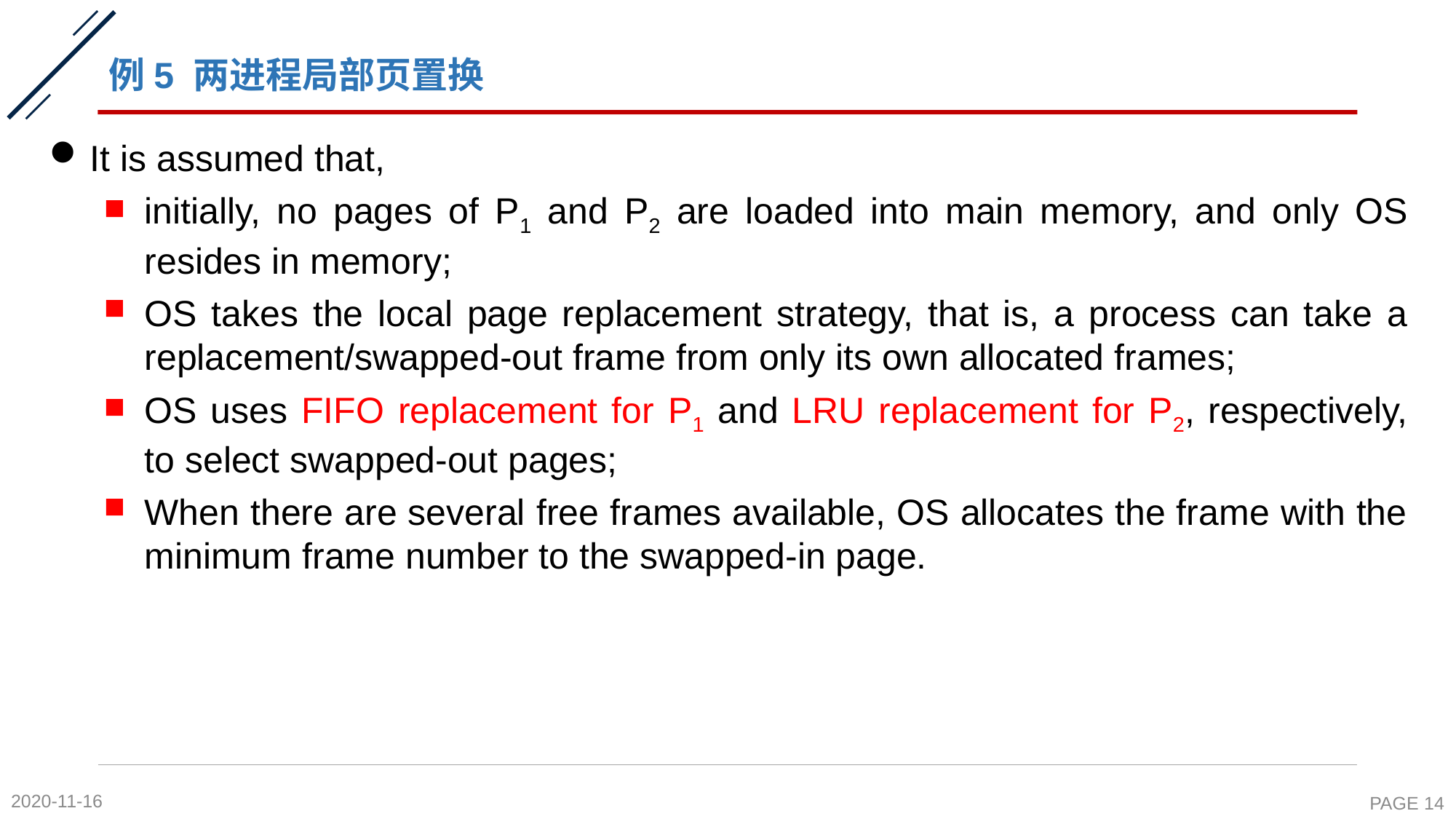

# 例5 两进程局部页置换
It is assumed that,
initially, no pages of P1 and P2 are loaded into main memory, and only OS resides in memory;
OS takes the local page replacement strategy, that is, a process can take a replacement/swapped-out frame from only its own allocated frames;
OS uses FIFO replacement for P1 and LRU replacement for P2, respectively, to select swapped-out pages;
When there are several free frames available, OS allocates the frame with the minimum frame number to the swapped-in page.

2020-11-16
PAGE 14